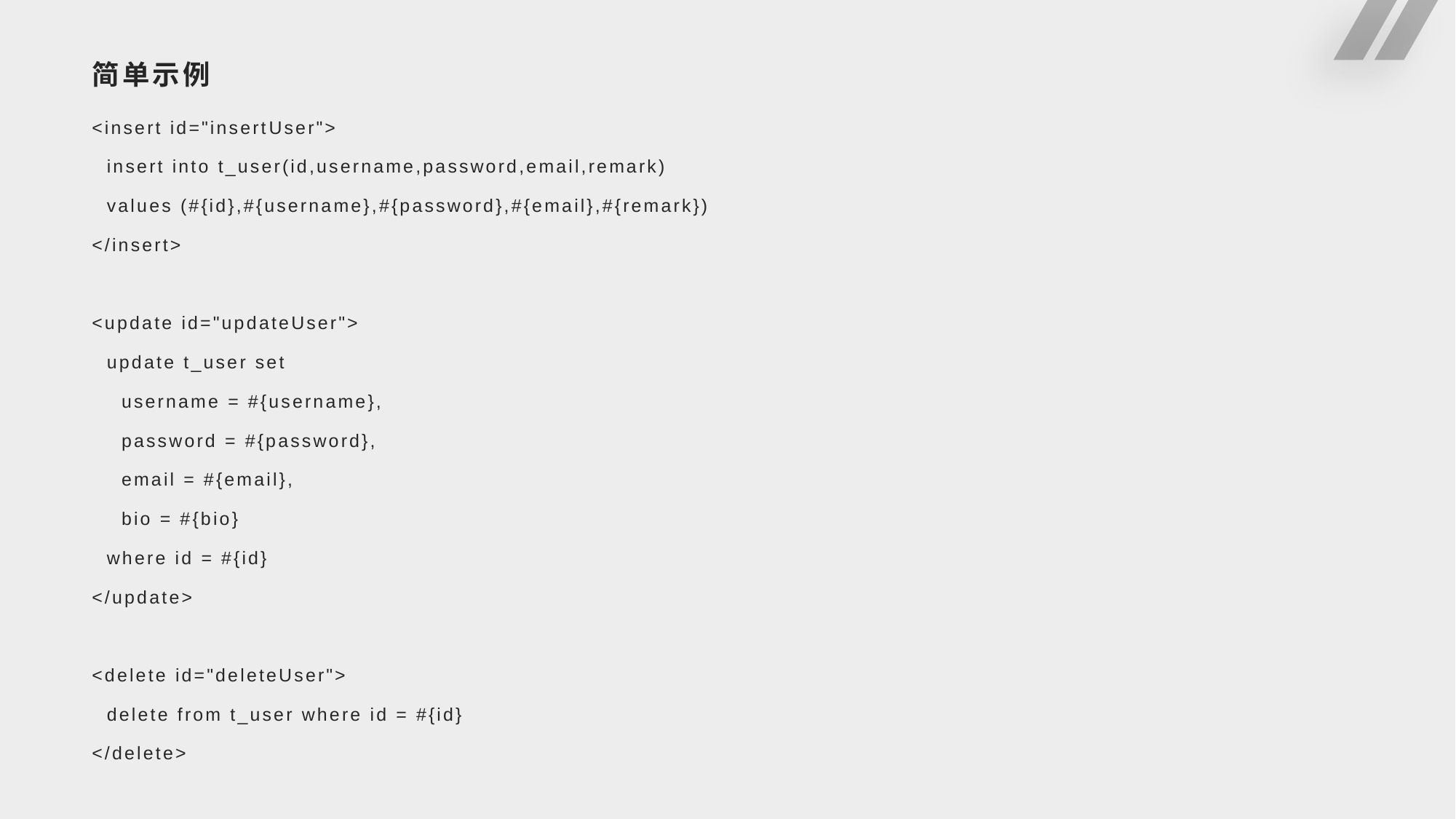

# 简单示例
<insert id="insertUser">
  insert into t_user(id,username,password,email,remark)
  values (#{id},#{username},#{password},#{email},#{remark})
</insert>

<update id="updateUser">
  update t_user set
    username = #{username},
    password = #{password},
    email = #{email},
    bio = #{bio}
  where id = #{id}
</update>

<delete id="deleteUser">
  delete from t_user where id = #{id}
</delete>